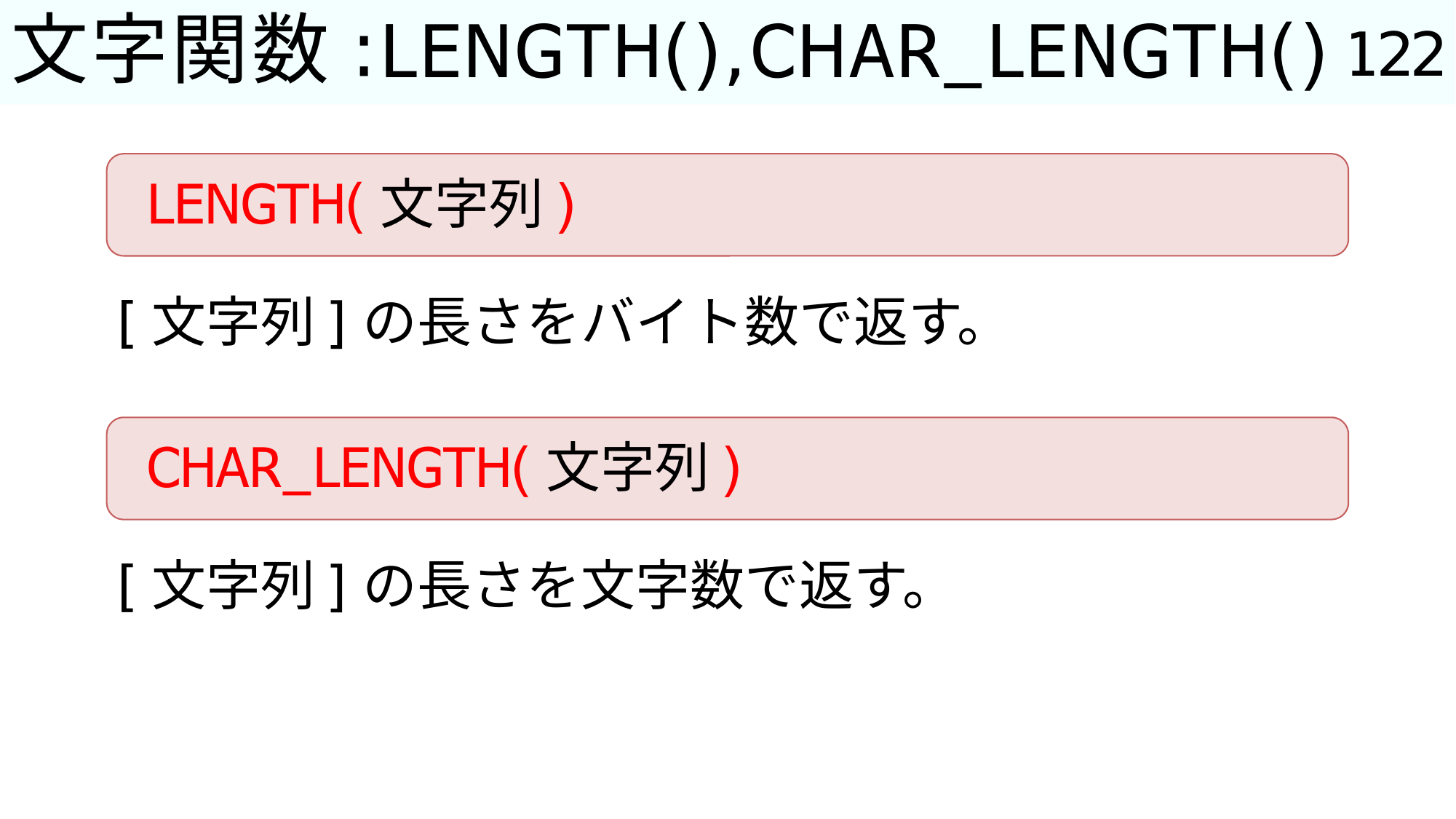

122
# 文字関数:LENGTH(),CHAR_LENGTH()

LENGTH(文字列)
[文字列]の長さをバイト数で返す。

CHAR_LENGTH(文字列)
[文字列]の長さを文字数で返す。